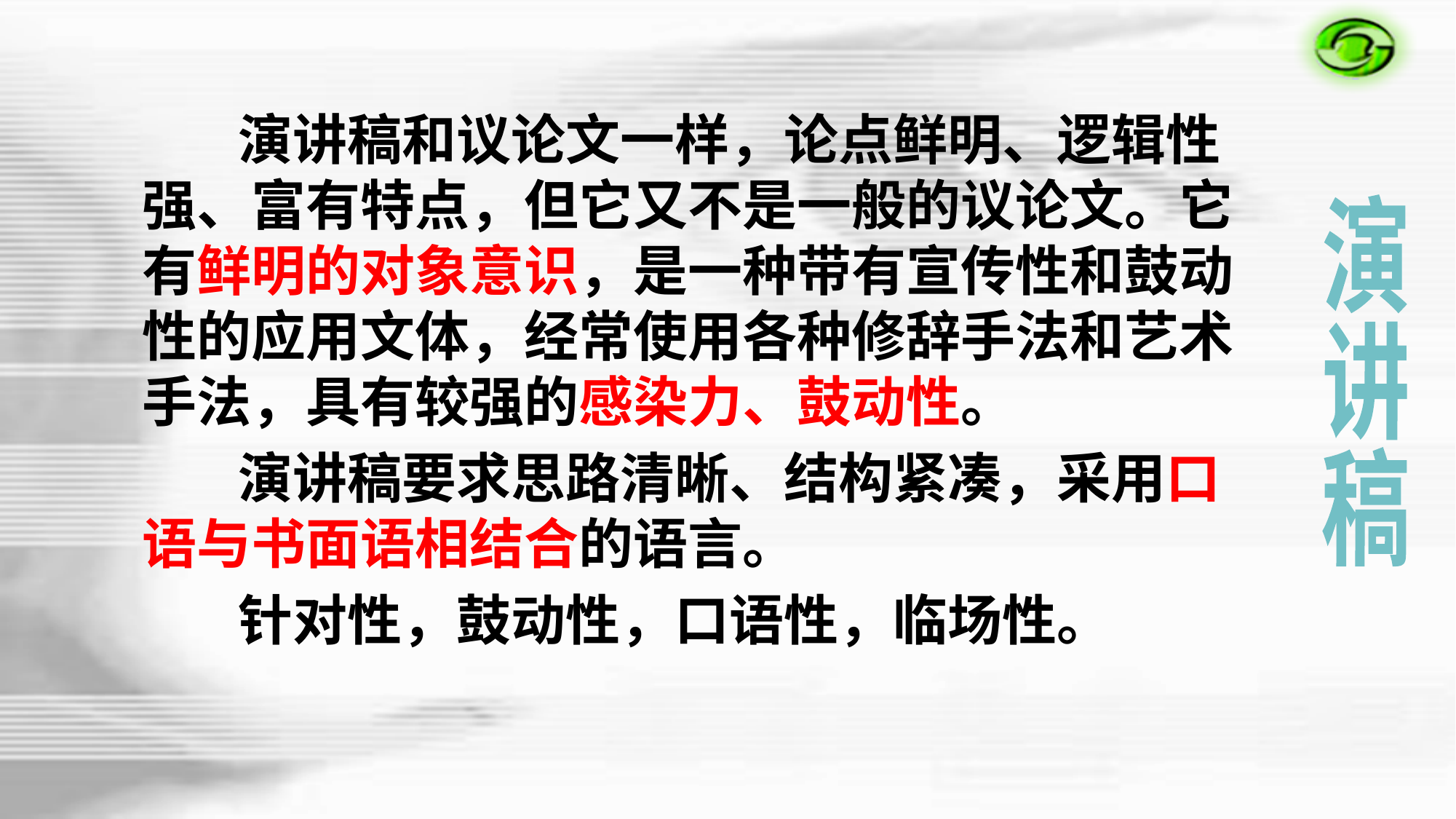

演讲稿和议论文一样，论点鲜明、逻辑性强、富有特点，但它又不是一般的议论文。它有鲜明的对象意识，是一种带有宣传性和鼓动性的应用文体，经常使用各种修辞手法和艺术手法，具有较强的感染力、鼓动性。
          演讲稿要求思路清晰、结构紧凑，采用口语与书面语相结合的语言。
          针对性，鼓动性，口语性，临场性。
演
讲
稿